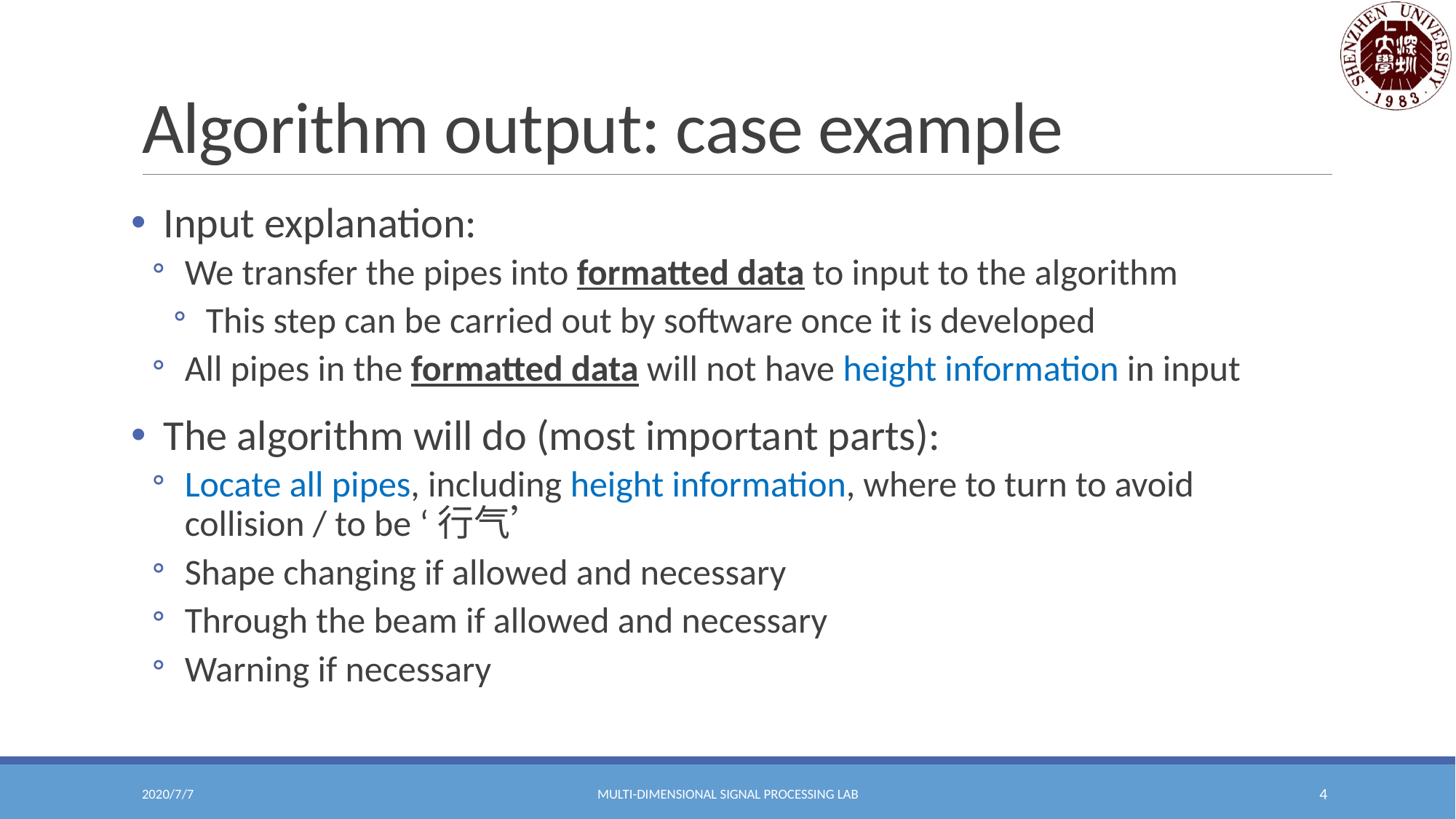

# Algorithm output: case example
Input explanation:
We transfer the pipes into formatted data to input to the algorithm
This step can be carried out by software once it is developed
All pipes in the formatted data will not have height information in input
The algorithm will do (most important parts):
Locate all pipes, including height information, where to turn to avoid collision / to be ‘行气’
Shape changing if allowed and necessary
Through the beam if allowed and necessary
Warning if necessary
2020/7/7
Multi-Dimensional Signal Processing Lab
4